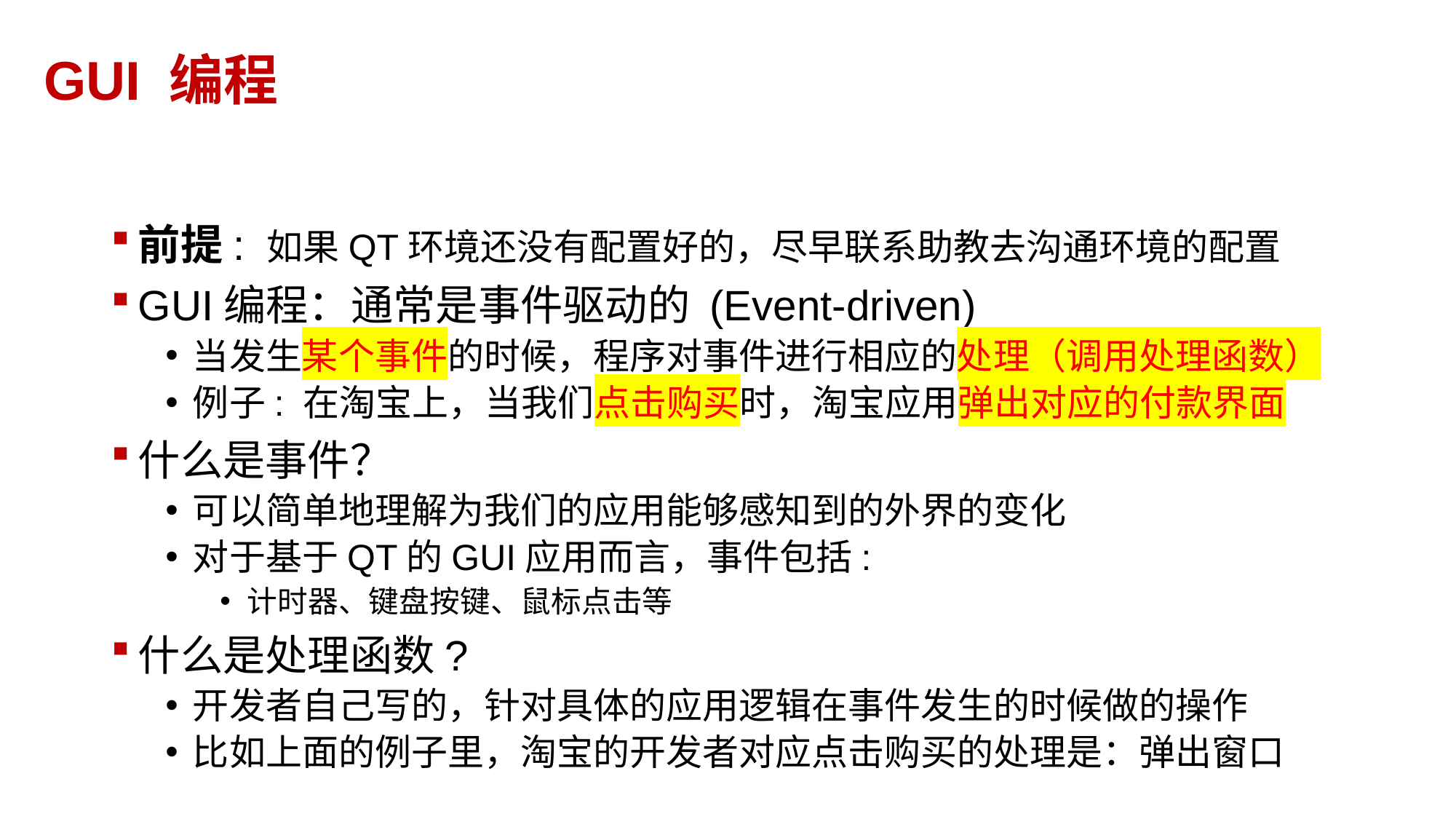

# GUI 编程
前提: 如果QT环境还没有配置好的，尽早联系助教去沟通环境的配置
GUI编程：通常是事件驱动的 (Event-driven)
当发生某个事件的时候，程序对事件进行相应的处理（调用处理函数）
例子: 在淘宝上，当我们点击购买时，淘宝应用弹出对应的付款界面
什么是事件？
可以简单地理解为我们的应用能够感知到的外界的变化
对于基于QT的GUI应用而言，事件包括:
计时器、键盘按键、鼠标点击等
什么是处理函数?
开发者自己写的，针对具体的应用逻辑在事件发生的时候做的操作
比如上面的例子里，淘宝的开发者对应点击购买的处理是：弹出窗口